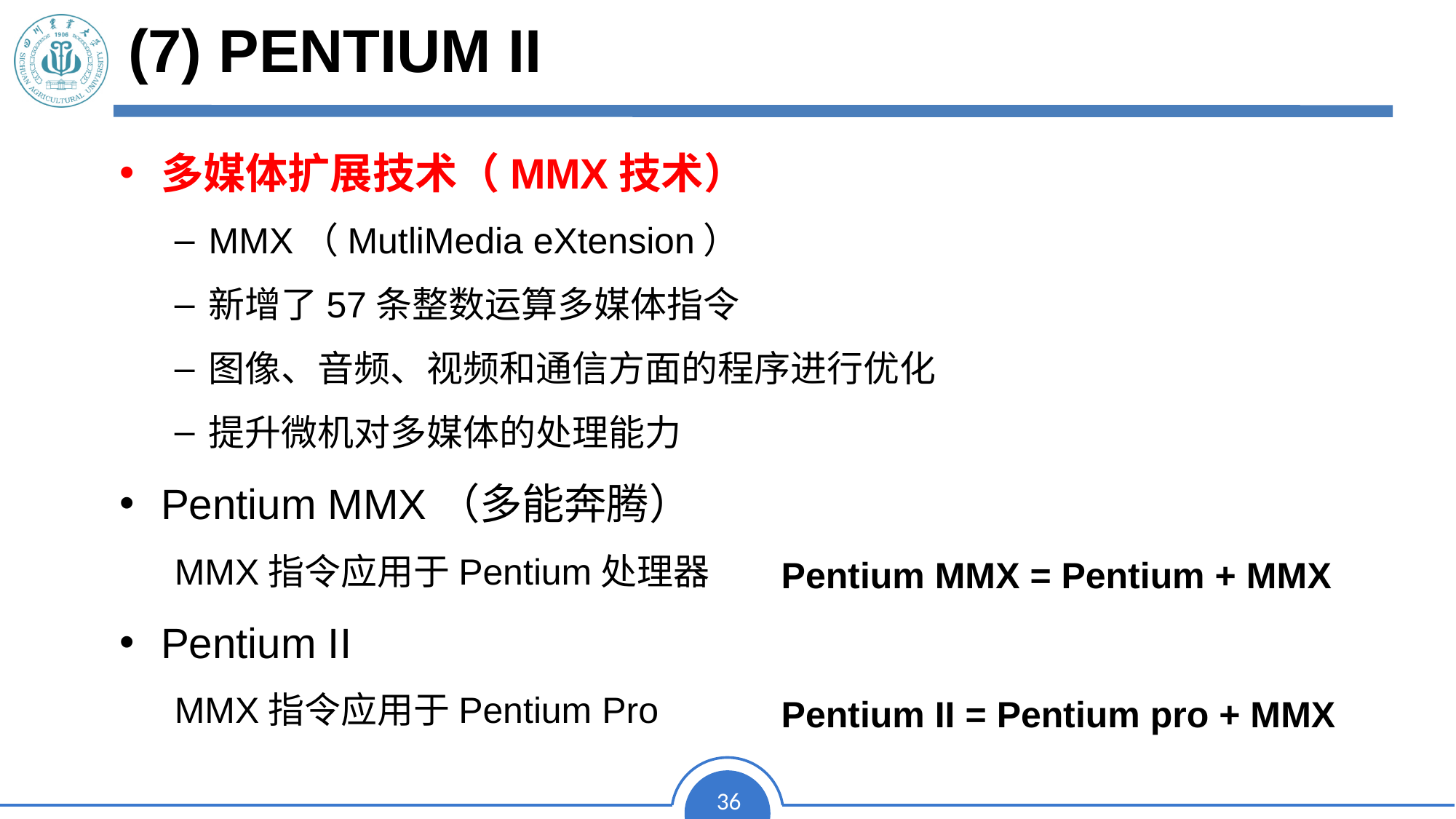

(7) Pentium II
多媒体扩展技术（MMX技术）
MMX（MutliMedia eXtension）
新增了57条整数运算多媒体指令
图像、音频、视频和通信方面的程序进行优化
提升微机对多媒体的处理能力
Pentium MMX（多能奔腾）
MMX指令应用于Pentium处理器
Pentium II
MMX指令应用于Pentium Pro
Pentium MMX = Pentium + MMX
Pentium II = Pentium pro + MMX